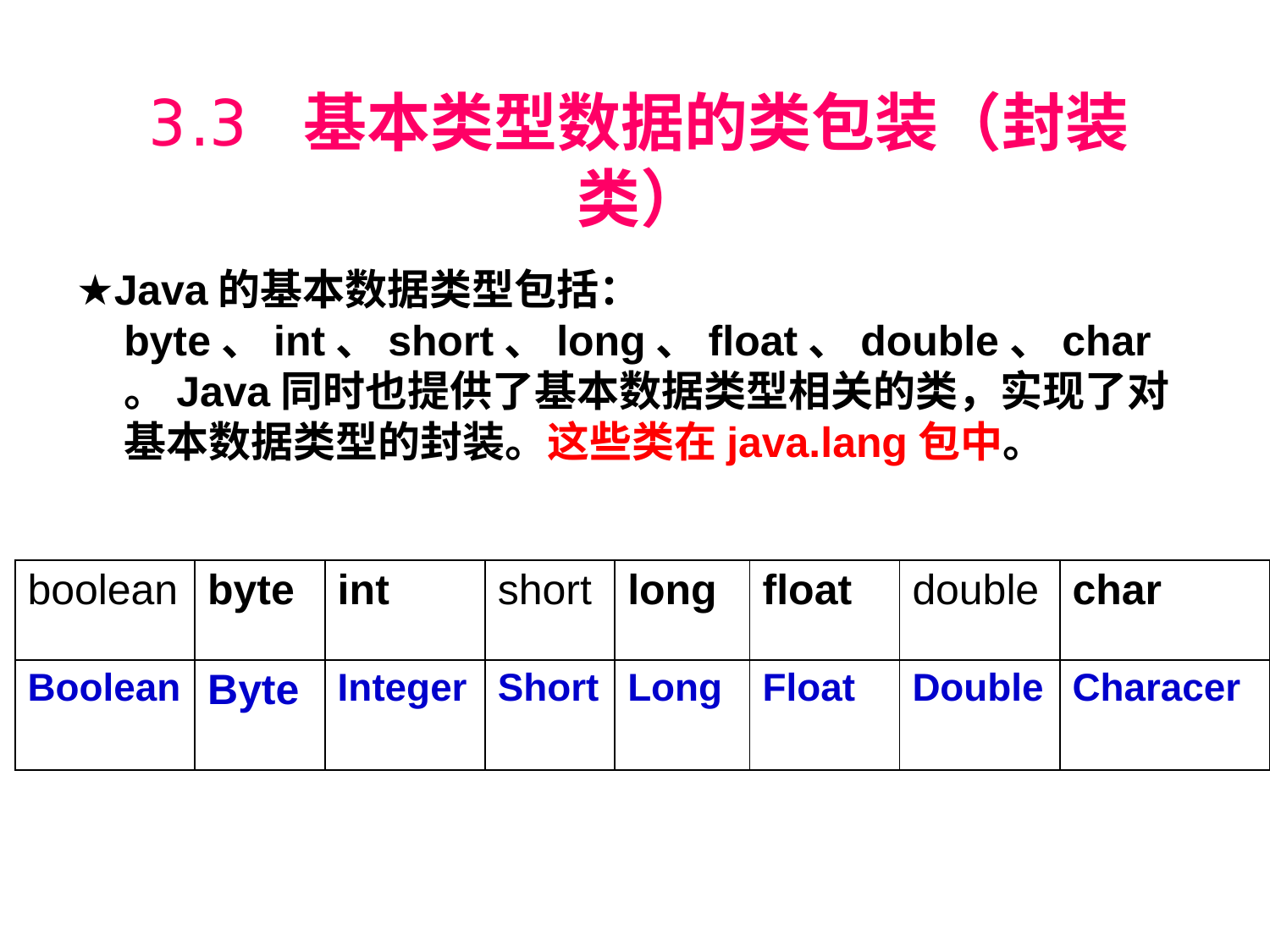

3.3  基本类型数据的类包装（封装类）
★Java的基本数据类型包括：byte、int、short、long、float、double、char。Java同时也提供了基本数据类型相关的类，实现了对基本数据类型的封装。这些类在java.lang包中。

| boolean | byte | int | short | long | float | double | char |
| --- | --- | --- | --- | --- | --- | --- | --- |
| Boolean | Byte | Integer | Short | Long | Float | Double | Characer |